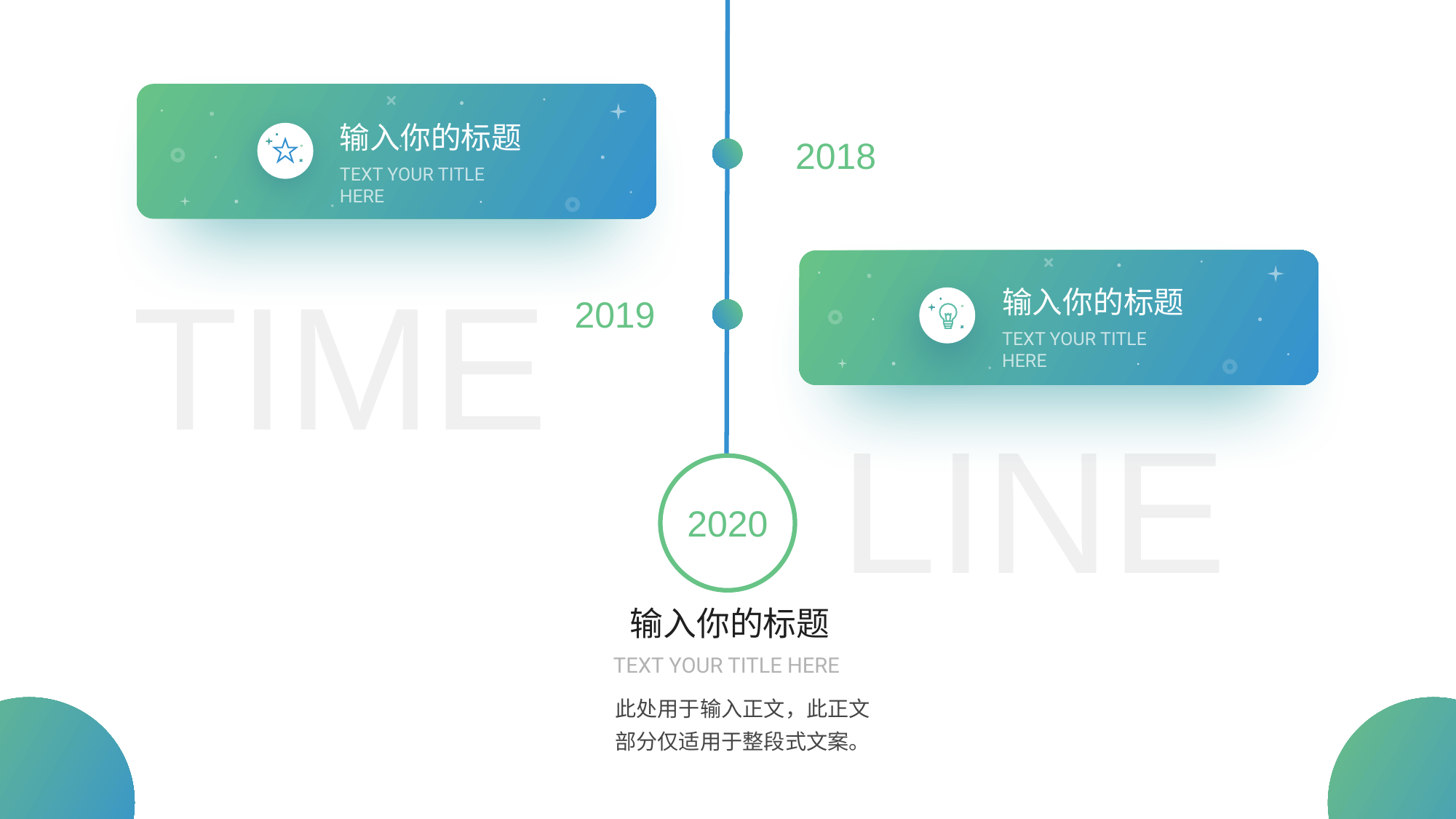

输入你的标题
TEXT YOUR TITLE HERE

2018

输入你的标题
TEXT YOUR TITLE HERE

TIME
2019

LINE

2020
输入你的标题
TEXT YOUR TITLE HERE
此处用于输入正文，此正文 部分仅适用于整段式文案。